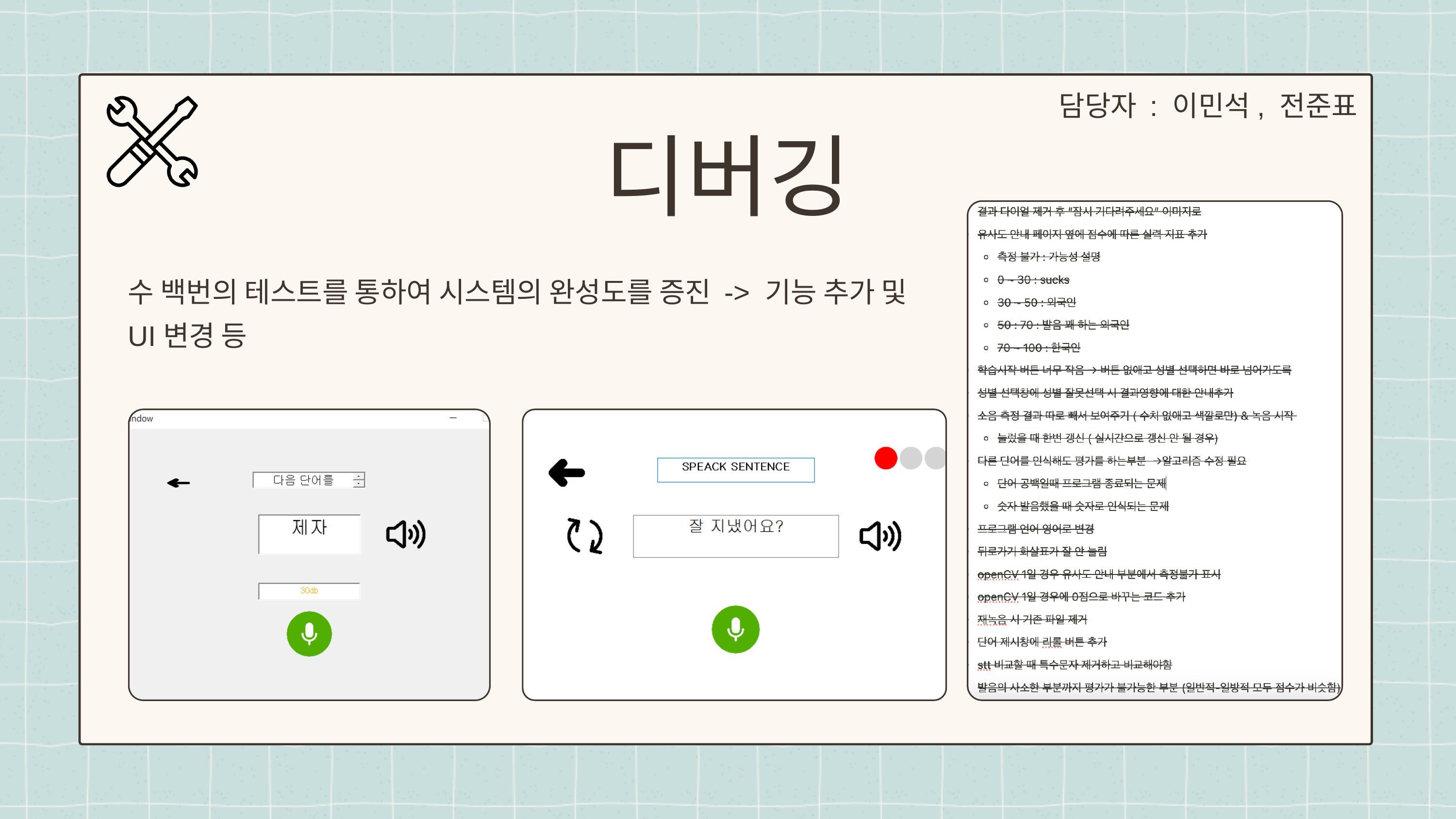

담당자 : 이민석, 전준표

디버깅

수 백번의 테스트를 통하여 시스템의 완성도를 증진 -> 기능 추가 및 UI변경 등